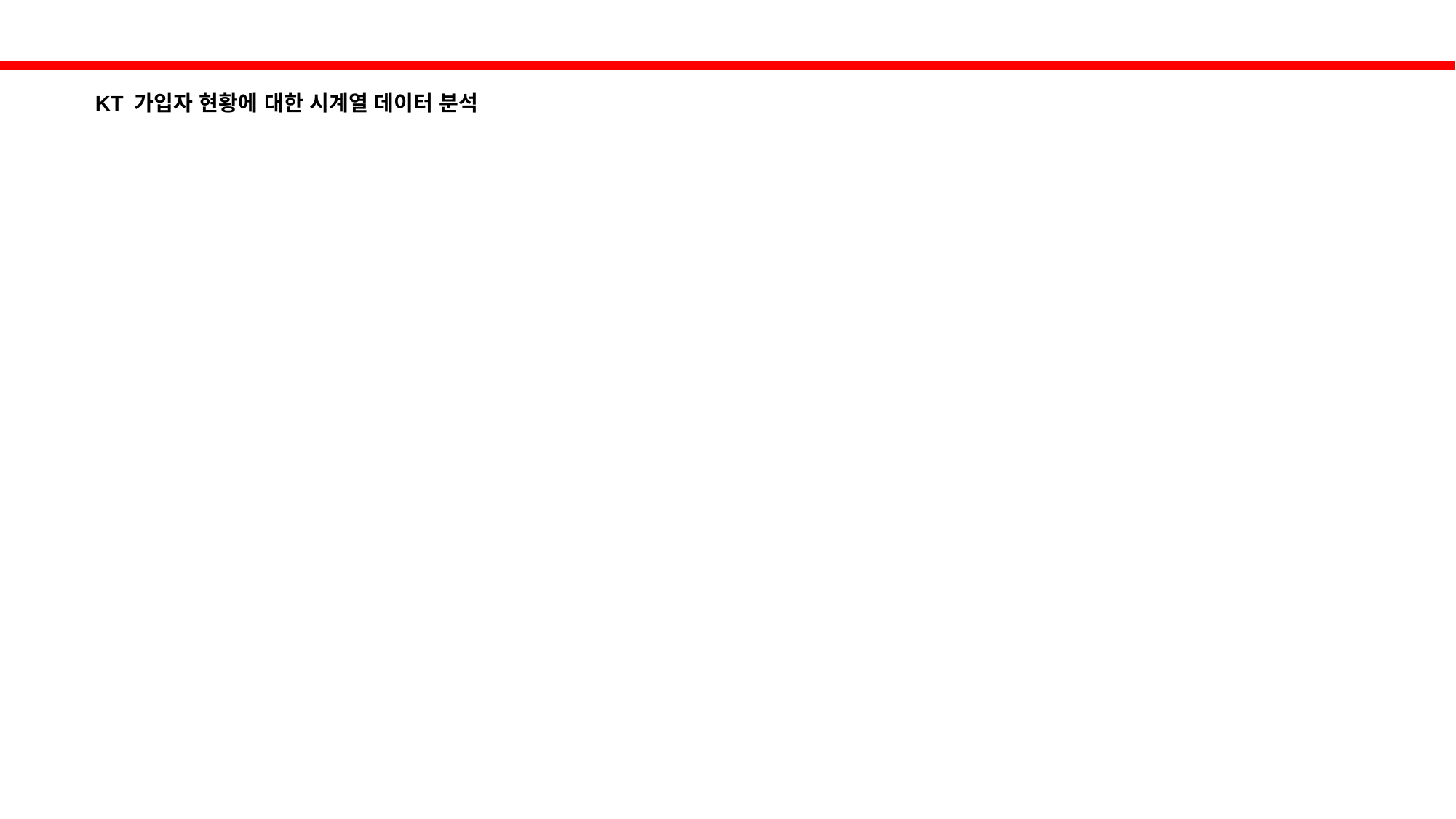

KT 가입자 현황에 대한 시계열 데이터 분석